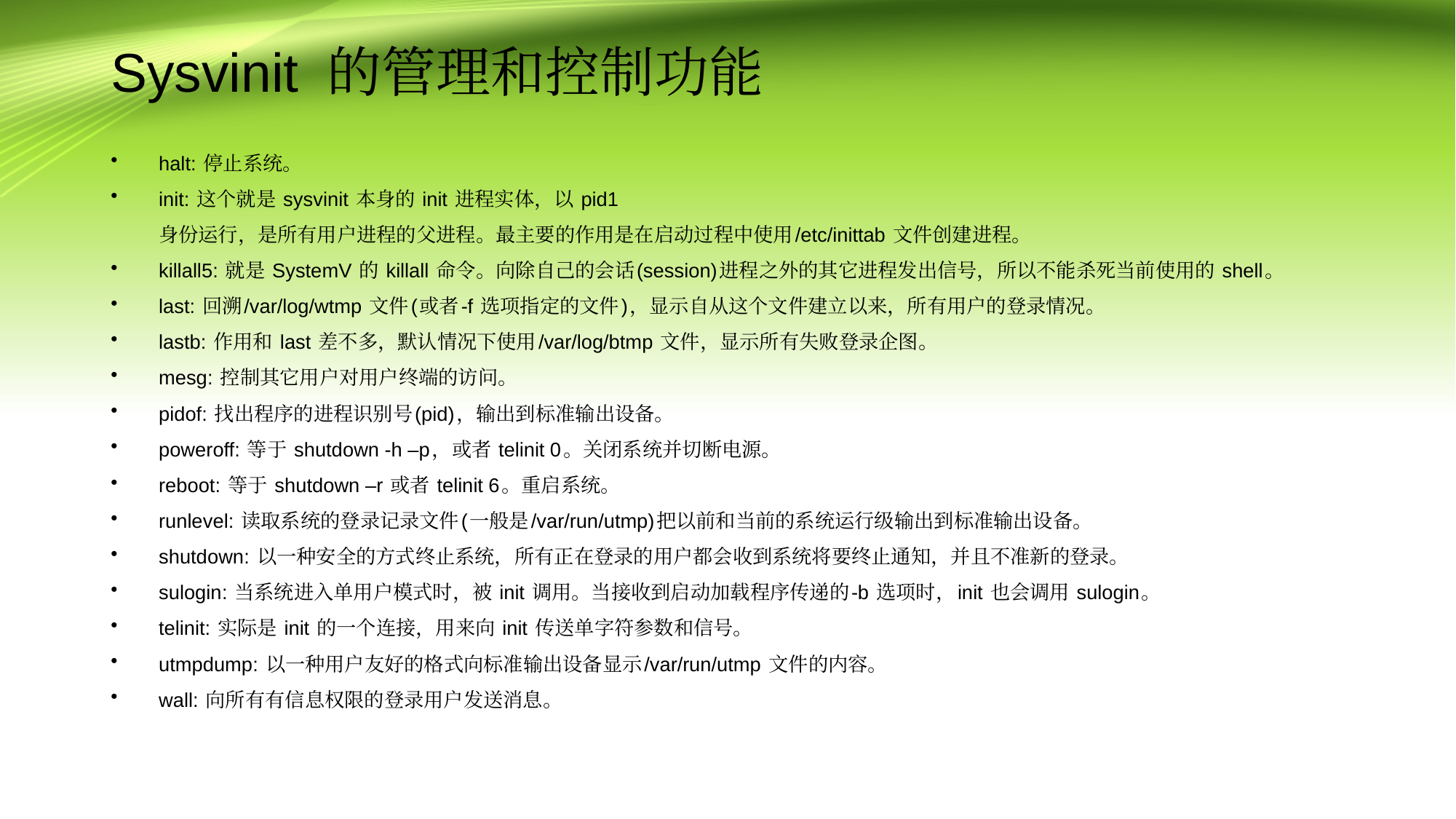

# Sysvinit 的管理和控制功能
halt: 停止系统。
init: 这个就是 sysvinit 本身的 init 进程实体，以 pid1 身份运行，是所有用户进程的父进程。最主要的作用是在启动过程中使用/etc/inittab 文件创建进程。
killall5: 就是 SystemV 的 killall 命令。向除自己的会话(session)进程之外的其它进程发出信号，所以不能杀死当前使用的 shell。
last: 回溯/var/log/wtmp 文件(或者-f 选项指定的文件)，显示自从这个文件建立以来，所有用户的登录情况。
lastb: 作用和 last 差不多，默认情况下使用/var/log/btmp 文件，显示所有失败登录企图。
mesg: 控制其它用户对用户终端的访问。
pidof: 找出程序的进程识别号(pid)，输出到标准输出设备。
poweroff: 等于 shutdown -h –p，或者 telinit 0。关闭系统并切断电源。
reboot: 等于 shutdown –r 或者 telinit 6。重启系统。
runlevel: 读取系统的登录记录文件(一般是/var/run/utmp)把以前和当前的系统运行级输出到标准输出设备。
shutdown: 以一种安全的方式终止系统，所有正在登录的用户都会收到系统将要终止通知，并且不准新的登录。
sulogin: 当系统进入单用户模式时，被 init 调用。当接收到启动加载程序传递的-b 选项时，init 也会调用 sulogin。
telinit: 实际是 init 的一个连接，用来向 init 传送单字符参数和信号。
utmpdump: 以一种用户友好的格式向标准输出设备显示/var/run/utmp 文件的内容。
wall: 向所有有信息权限的登录用户发送消息。